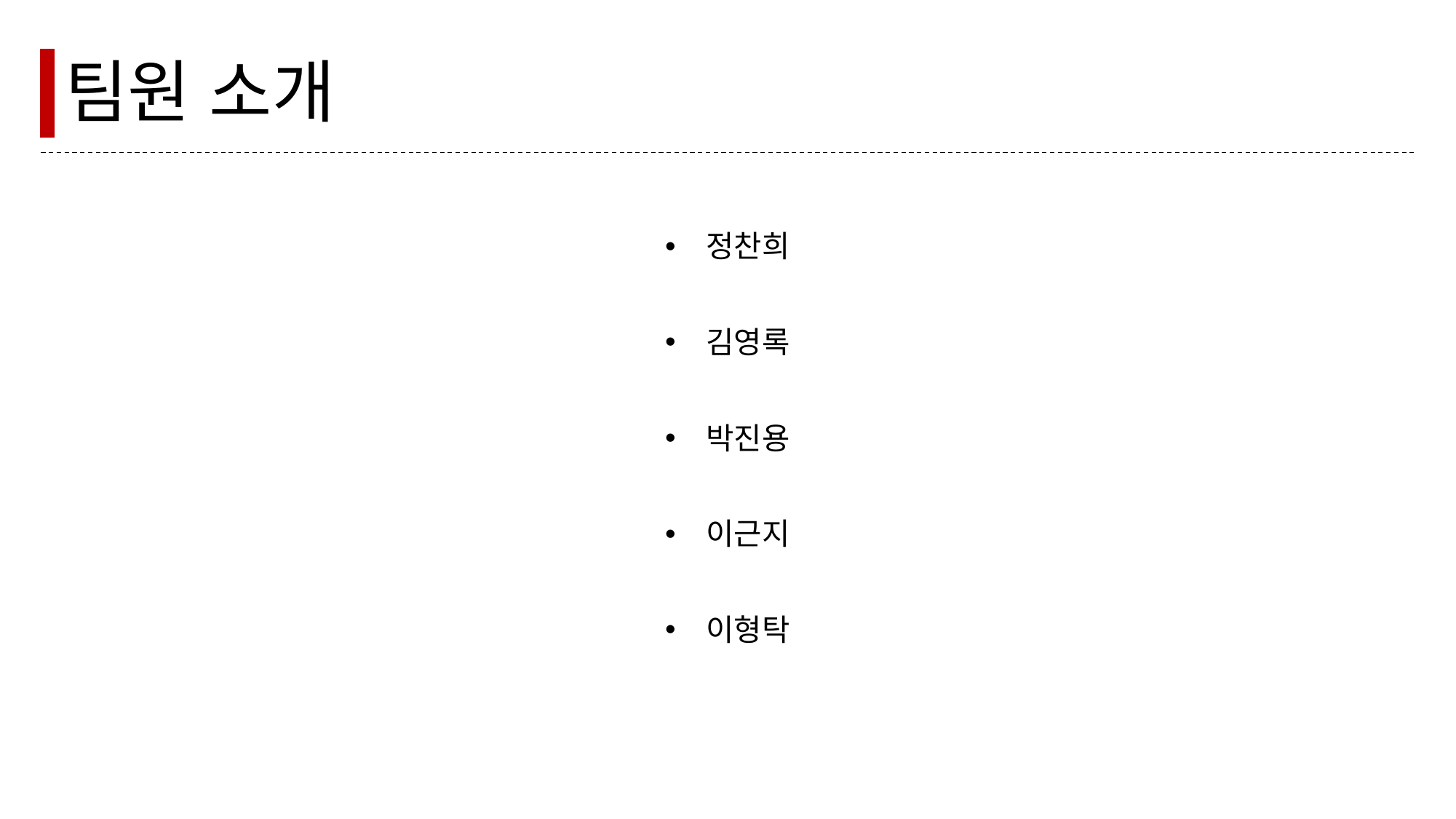

팀원 소개

정찬희

김영록

박진용

이근지

이형탁